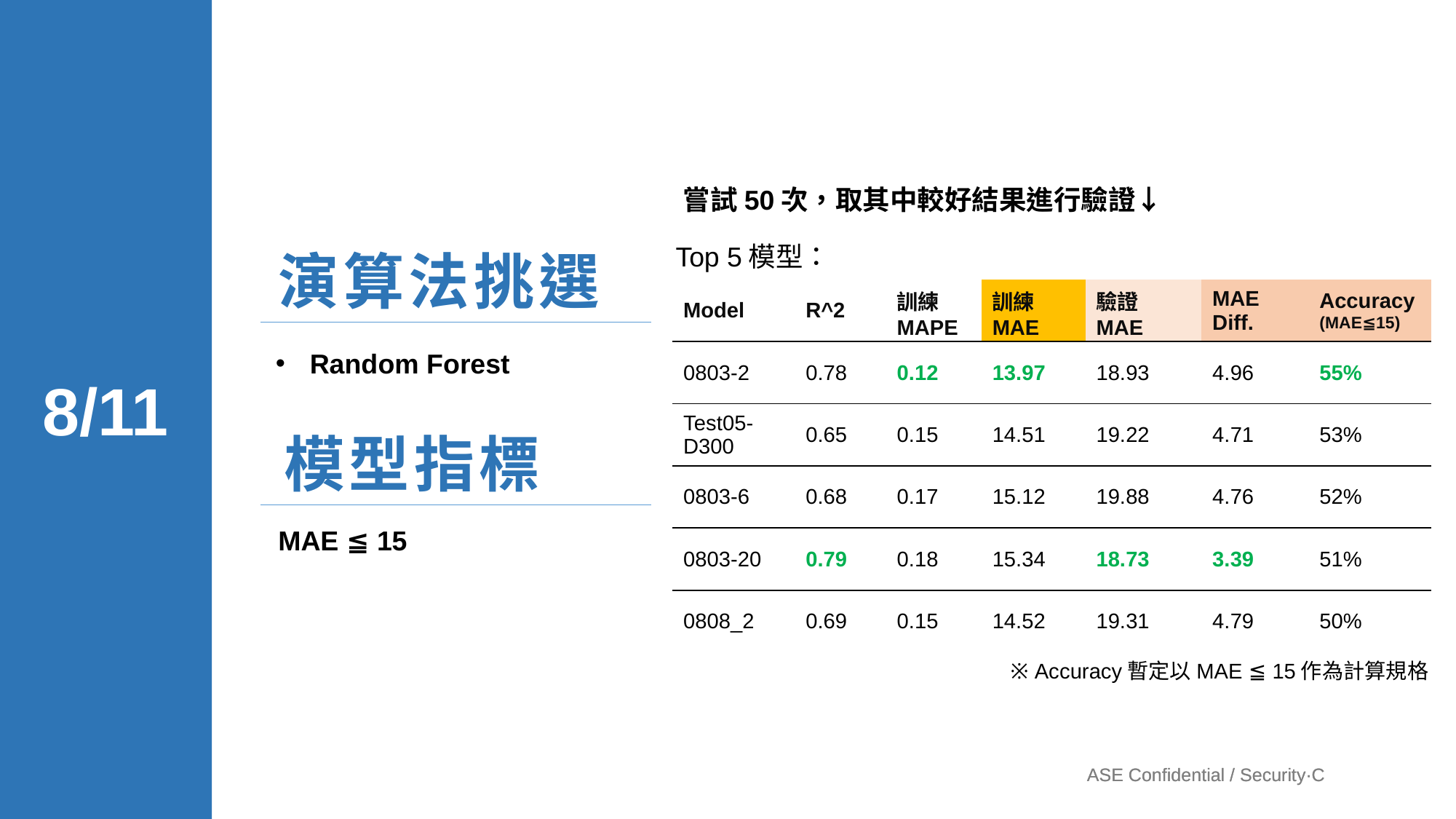

嘗試50次，取其中較好結果進行驗證↓
Top 5模型：
演算法挑選
| Model | R^2 | 訓練 MAPE | 訓練 MAE | 驗證 MAE | MAE Diff. | Accuracy (MAE≦15) |
| --- | --- | --- | --- | --- | --- | --- |
| 0803-2 | 0.78 | 0.12 | 13.97 | 18.93 | 4.96 | 55% |
| Test05-D300 | 0.65 | 0.15 | 14.51 | 19.22 | 4.71 | 53% |
| 0803-6 | 0.68 | 0.17 | 15.12 | 19.88 | 4.76 | 52% |
| 0803-20 | 0.79 | 0.18 | 15.34 | 18.73 | 3.39 | 51% |
| 0808\_2 | 0.69 | 0.15 | 14.52 | 19.31 | 4.79 | 50% |
Random Forest
8/11
模型指標
MAE ≦ 15
※ Accuracy暫定以MAE ≦ 15作為計算規格